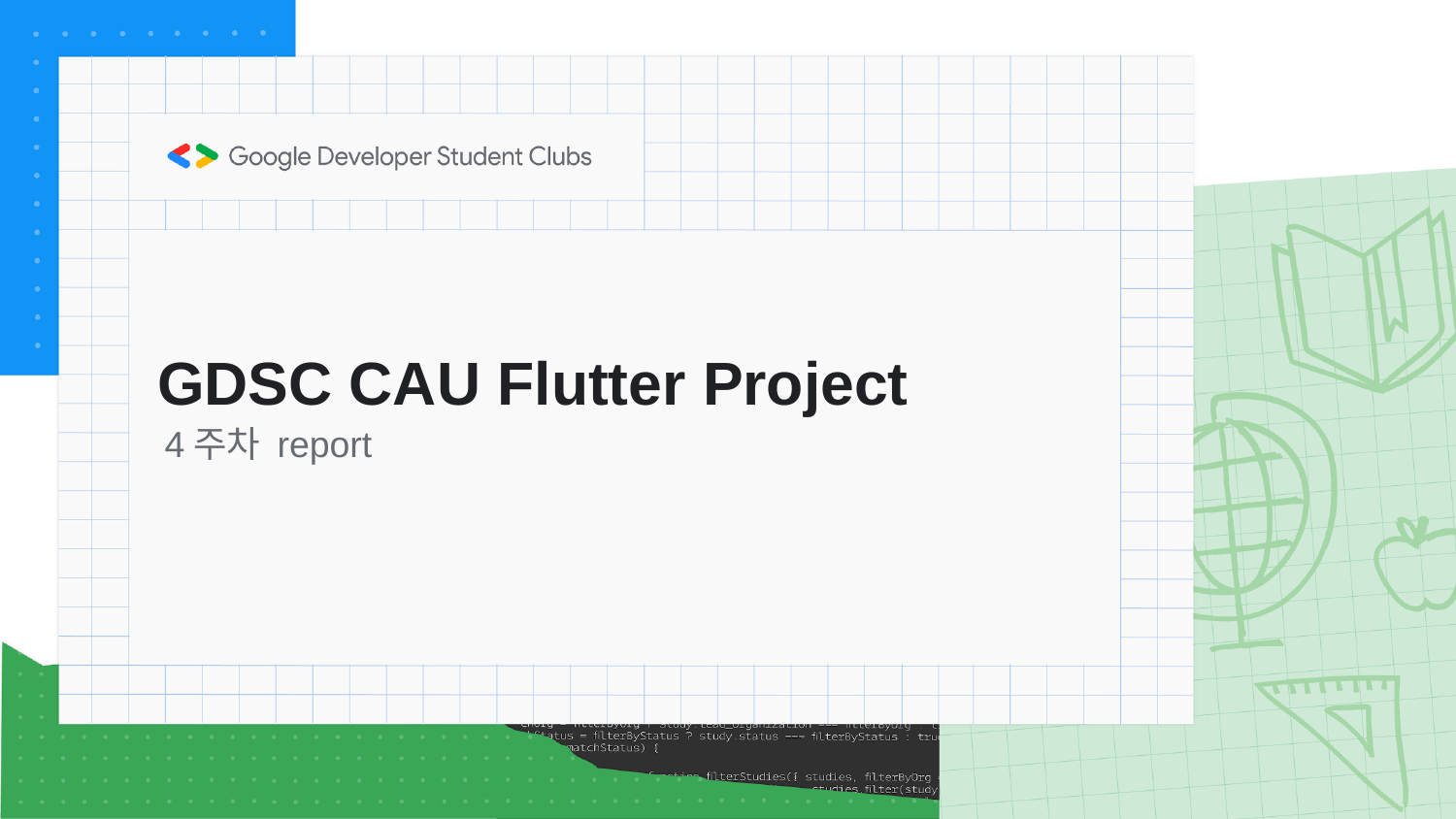

# GDSC CAU Flutter Project
4주차 report